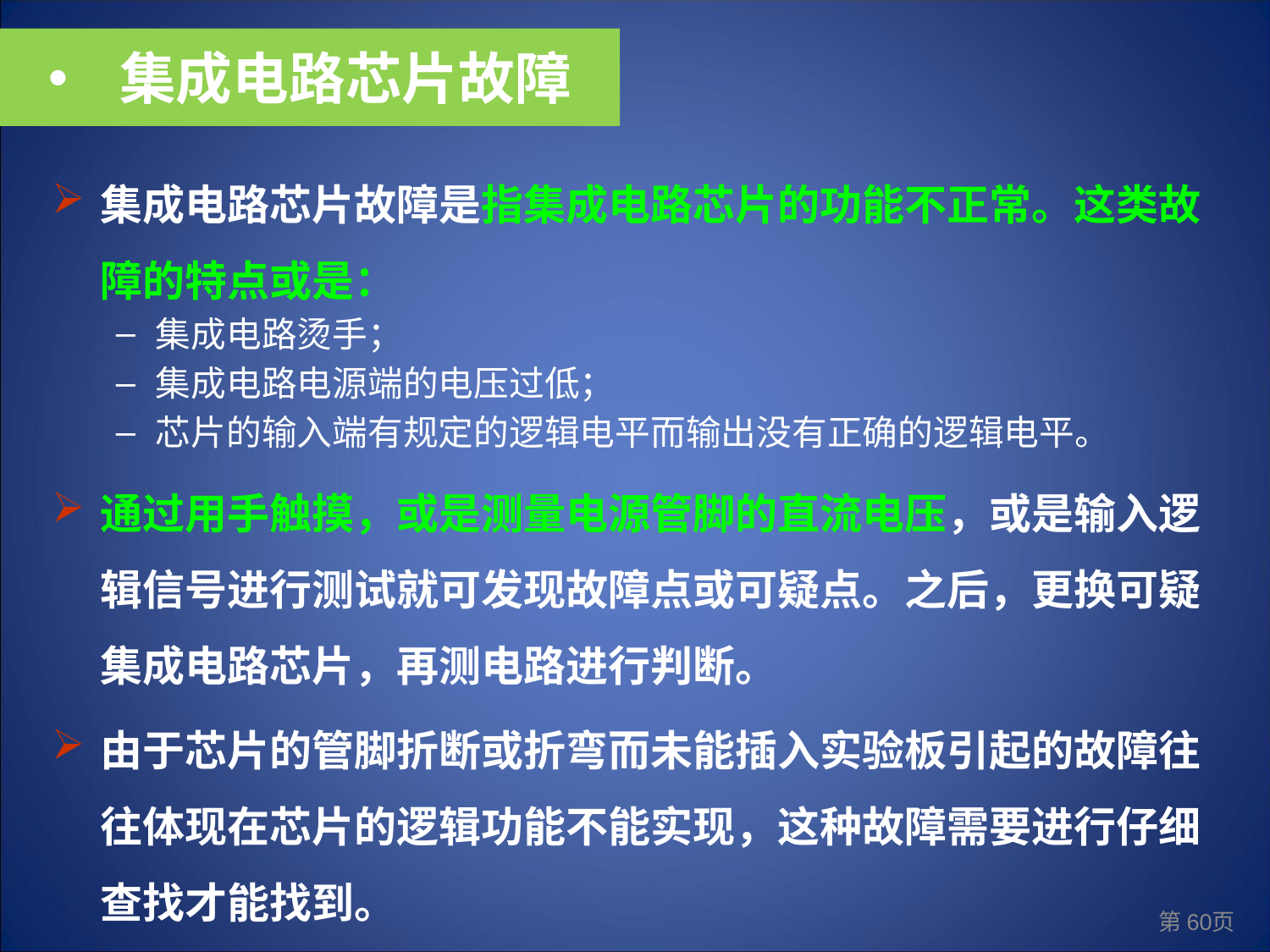

集成电路芯片故障
集成电路芯片故障是指集成电路芯片的功能不正常。这类故障的特点或是：
集成电路烫手；
集成电路电源端的电压过低；
芯片的输入端有规定的逻辑电平而输出没有正确的逻辑电平。
通过用手触摸，或是测量电源管脚的直流电压，或是输入逻辑信号进行测试就可发现故障点或可疑点。之后，更换可疑集成电路芯片，再测电路进行判断。
由于芯片的管脚折断或折弯而未能插入实验板引起的故障往往体现在芯片的逻辑功能不能实现，这种故障需要进行仔细查找才能找到。